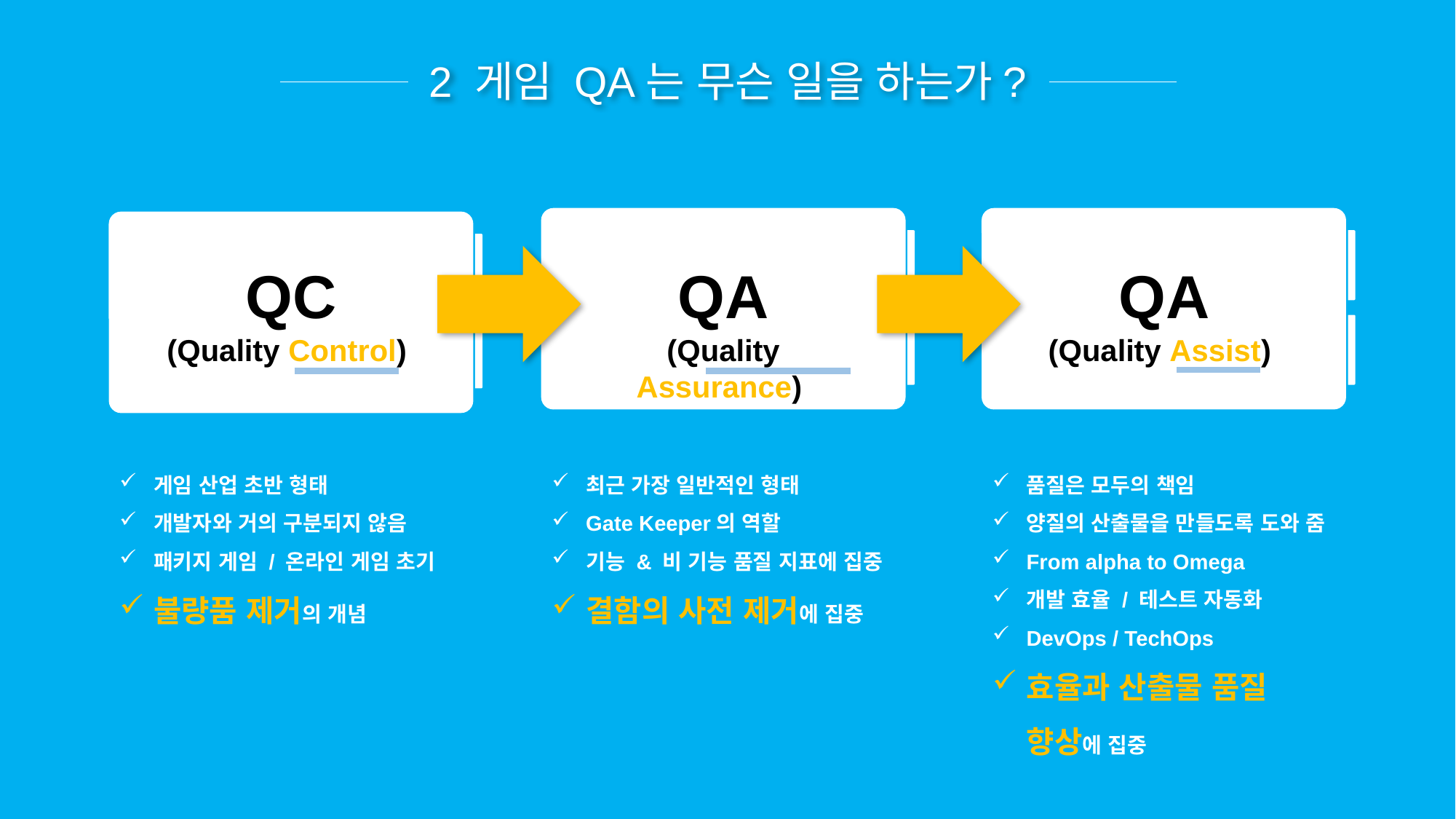

2 게임 QA는 무슨 일을 하는가?

QA
(Quality Assist)
QA
(Quality Assurance)
QC
(Quality Control)
게임 산업 초반 형태
개발자와 거의 구분되지 않음
패키지 게임 / 온라인 게임 초기
불량품 제거의 개념
최근 가장 일반적인 형태
Gate Keeper의 역할
기능 & 비 기능 품질 지표에 집중
결함의 사전 제거에 집중
품질은 모두의 책임
양질의 산출물을 만들도록 도와 줌
From alpha to Omega
개발 효율 / 테스트 자동화
DevOps / TechOps
효율과 산출물 품질 향상에 집중